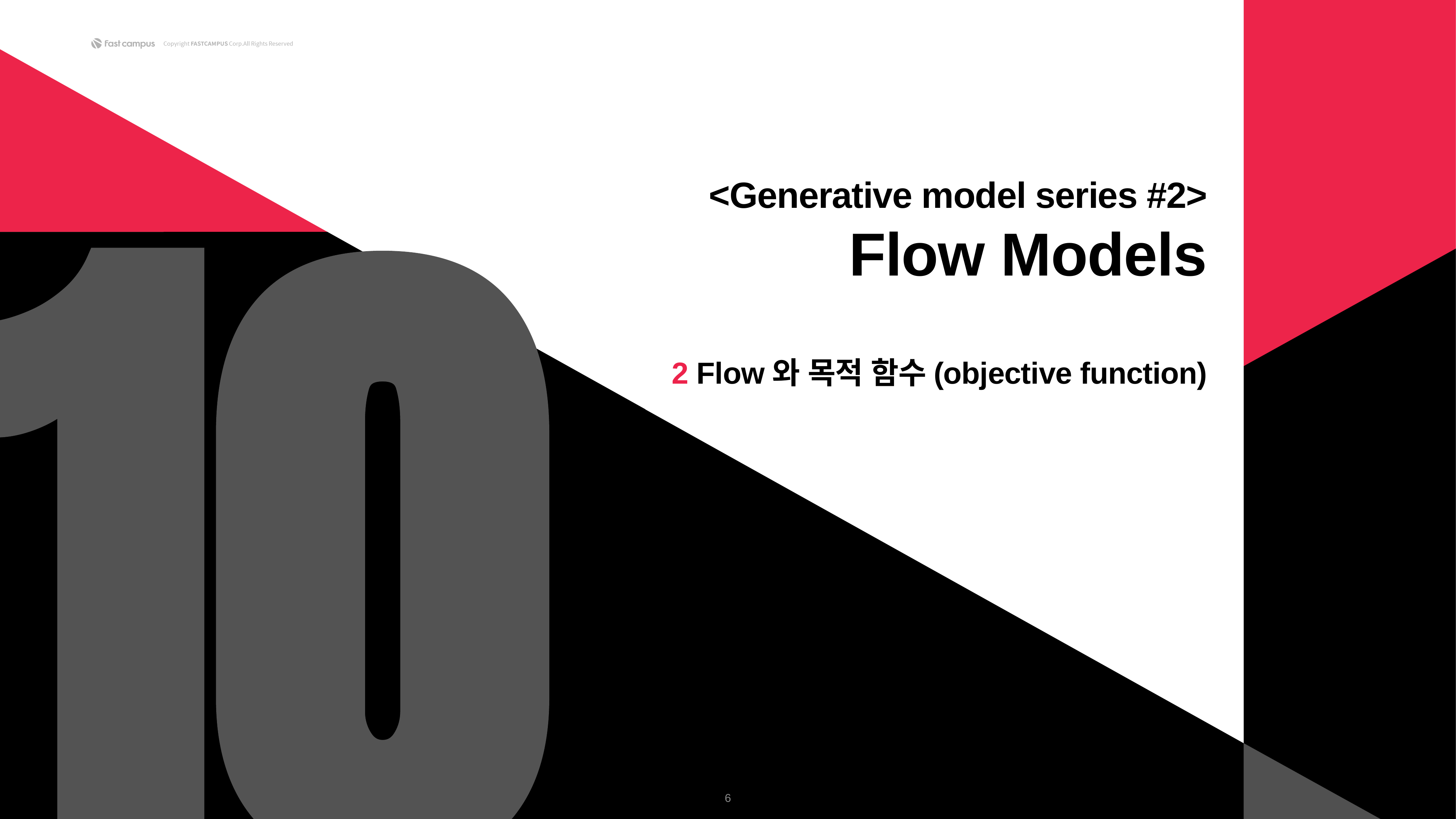

1
0
<Generative model series #2>
Flow Models

2 Flow와 목적 함수(objective function)

6